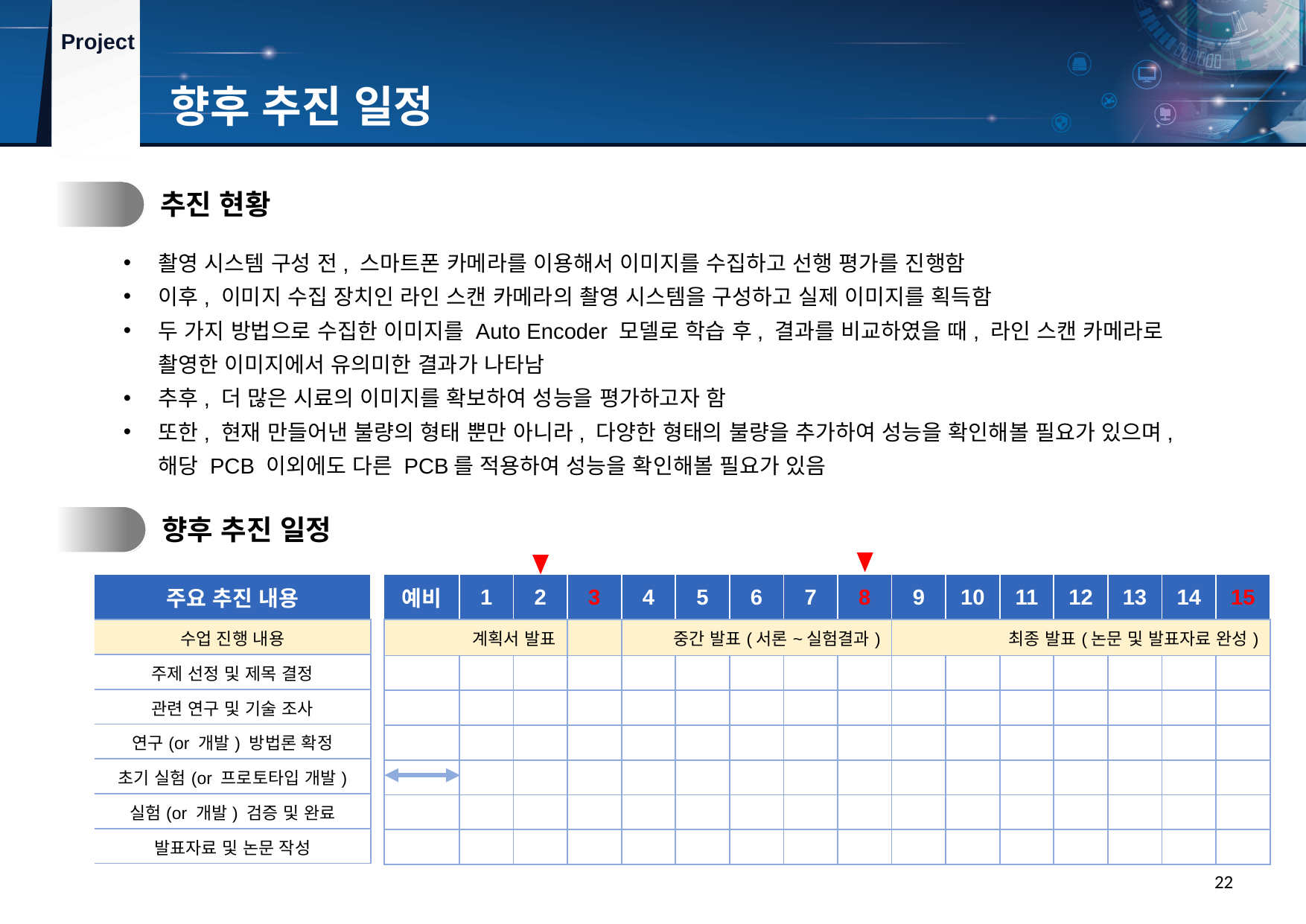

향후 추진 일정

1.
추진 현황
촬영 시스템 구성 전, 스마트폰 카메라를 이용해서 이미지를 수집하고 선행 평가를 진행함
이후, 이미지 수집 장치인 라인 스캔 카메라의 촬영 시스템을 구성하고 실제 이미지를 획득함
두 가지 방법으로 수집한 이미지를 Auto Encoder 모델로 학습 후, 결과를 비교하였을 때, 라인 스캔 카메라로 촬영한 이미지에서 유의미한 결과가 나타남
추후, 더 많은 시료의 이미지를 확보하여 성능을 평가하고자 함
또한, 현재 만들어낸 불량의 형태 뿐만 아니라, 다양한 형태의 불량을 추가하여 성능을 확인해볼 필요가 있으며, 해당 PCB 이외에도 다른 PCB를 적용하여 성능을 확인해볼 필요가 있음

2.
향후 추진 일정

| 주요 추진 내용 |
| --- |
| 수업 진행 내용 |
| 주제 선정 및 제목 결정 |
| 관련 연구 및 기술 조사 |
| 연구(or 개발) 방법론 확정 |
| 초기 실험(or 프로토타입 개발) |
| 실험(or 개발) 검증 및 완료 |
| 발표자료 및 논문 작성 |
| 예비 | 1 | 2 | 3 | 4 | 5 | 6 | 7 | 8 | 9 | 10 | 11 | 12 | 13 | 14 | 15 |
| --- | --- | --- | --- | --- | --- | --- | --- | --- | --- | --- | --- | --- | --- | --- | --- |
| 계획서 발표 |  |  |  | 중간 발표(서론~실험결과) |  |  |  |  | 최종 발표(논문 및 발표자료 완성) |  |  |  |  |  |  |
|  |  |  |  |  |  |  |  |  |  |  |  |  |  |  |  |
|  |  |  |  |  |  |  |  |  |  |  |  |  |  |  |  |
|  |  |  |  |  |  |  |  |  |  |  |  |  |  |  |  |
|  |  |  |  |  |  |  |  |  |  |  |  |  |  |  |  |
|  |  |  |  |  |  |  |  |  |  |  |  |  |  |  |  |
|  |  |  |  |  |  |  |  |  |  |  |  |  |  |  |  |
22